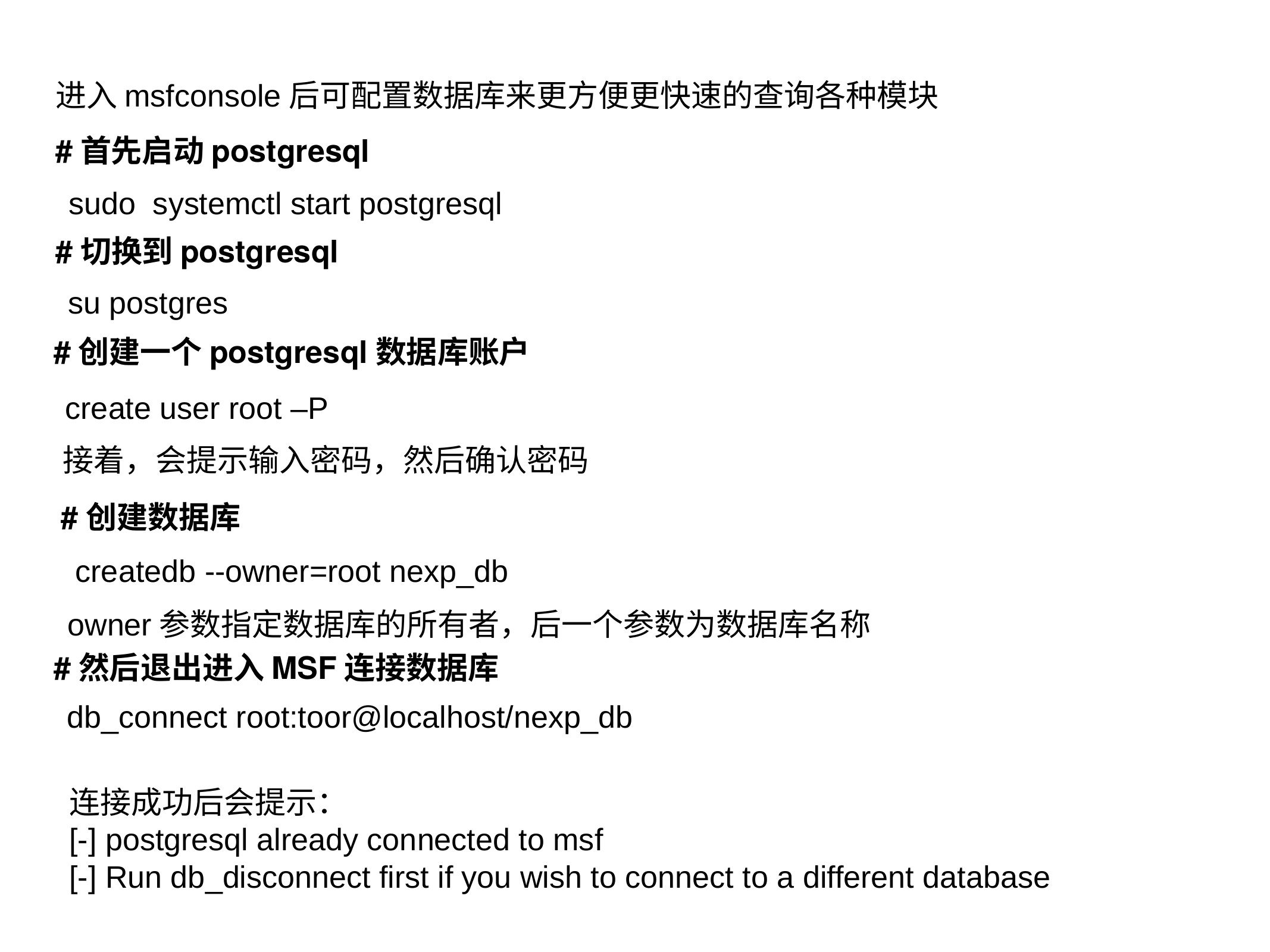

进入msfconsole后可配置数据库来更方便更快速的查询各种模块
#首先启动postgresql
sudo  systemctl start postgresql
#切换到postgresql
su postgres
#创建一个postgresql数据库账户
create user root –P
接着，会提示输入密码，然后确认密码
#创建数据库
createdb --owner=root nexp_db
owner参数指定数据库的所有者，后一个参数为数据库名称
#然后退出进入MSF连接数据库
db_connect root:toor@localhost/nexp_db
连接成功后会提示：
[-] postgresql already connected to msf
[-] Run db_disconnect first if you wish to connect to a different database